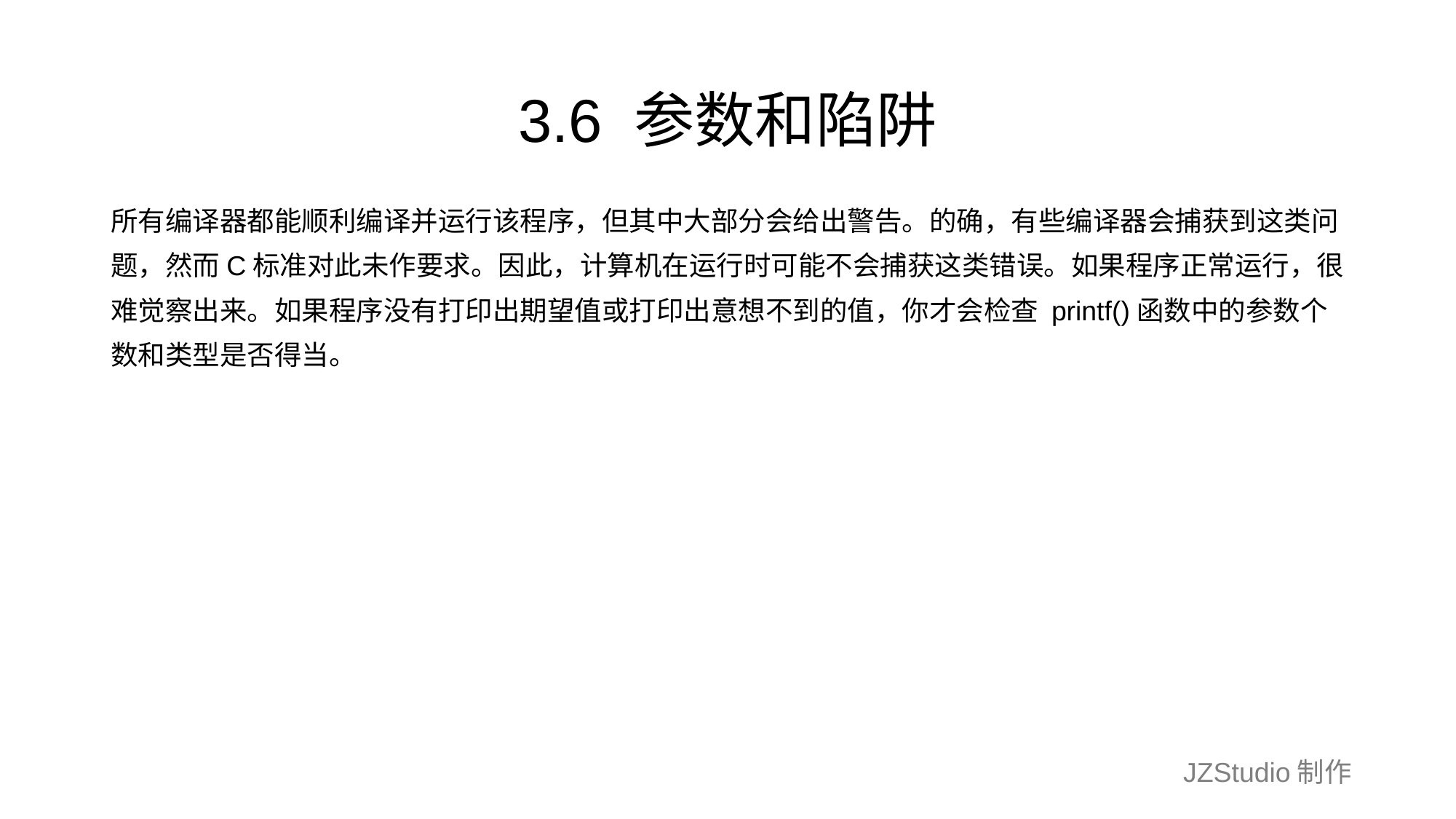

# 3.6 参数和陷阱
所有编译器都能顺利编译并运行该程序，但其中大部分会给出警告。的确，有些编译器会捕获到这类问
题，然而C标准对此未作要求。因此，计算机在运行时可能不会捕获这类错误。如果程序正常运行，很
难觉察出来。如果程序没有打印出期望值或打印出意想不到的值，你才会检查 printf()函数中的参数个
数和类型是否得当。